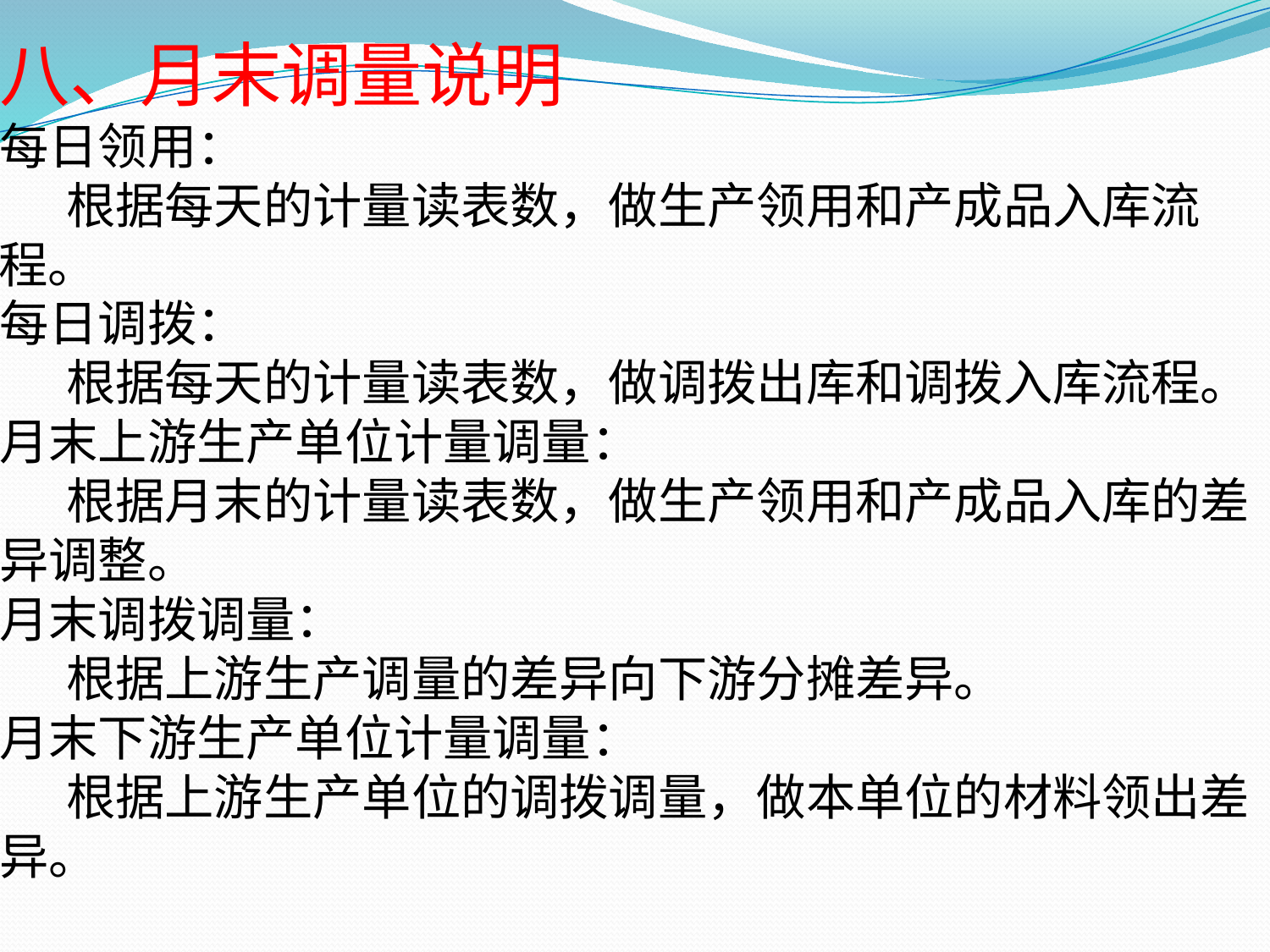

八、月末调量说明
每日领用：
     根据每天的计量读表数，做生产领用和产成品入库流程。
每日调拨：
     根据每天的计量读表数，做调拨出库和调拨入库流程。
月末上游生产单位计量调量：
     根据月末的计量读表数，做生产领用和产成品入库的差
异调整。
月末调拨调量：
     根据上游生产调量的差异向下游分摊差异。
月末下游生产单位计量调量：
     根据上游生产单位的调拨调量，做本单位的材料领出差
异。